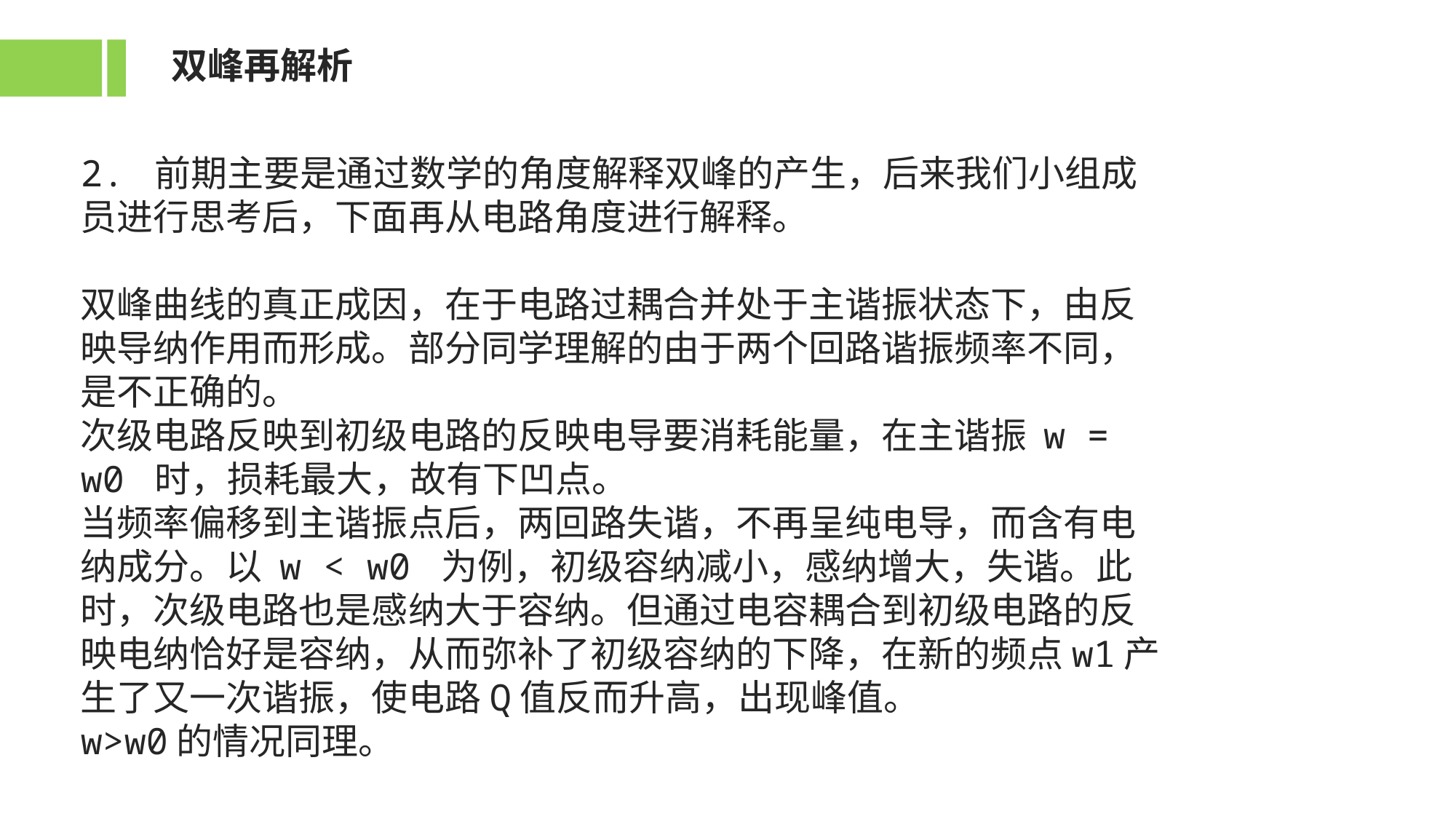

双峰再解析

2. 前期主要是通过数学的角度解释双峰的产生，后来我们小组成员进行思考后，下面再从电路角度进行解释。

双峰曲线的真正成因，在于电路过耦合并处于主谐振状态下，由反映导纳作用而形成。部分同学理解的由于两个回路谐振频率不同，是不正确的。
次级电路反映到初级电路的反映电导要消耗能量，在主谐振 w = w0 时，损耗最大，故有下凹点。
当频率偏移到主谐振点后，两回路失谐，不再呈纯电导，而含有电纳成分。以 w < w0 为例，初级容纳减小，感纳增大，失谐。此时，次级电路也是感纳大于容纳。但通过电容耦合到初级电路的反映电纳恰好是容纳，从而弥补了初级容纳的下降，在新的频点w1产生了又一次谐振，使电路Q值反而升高，出现峰值。
w>w0的情况同理。